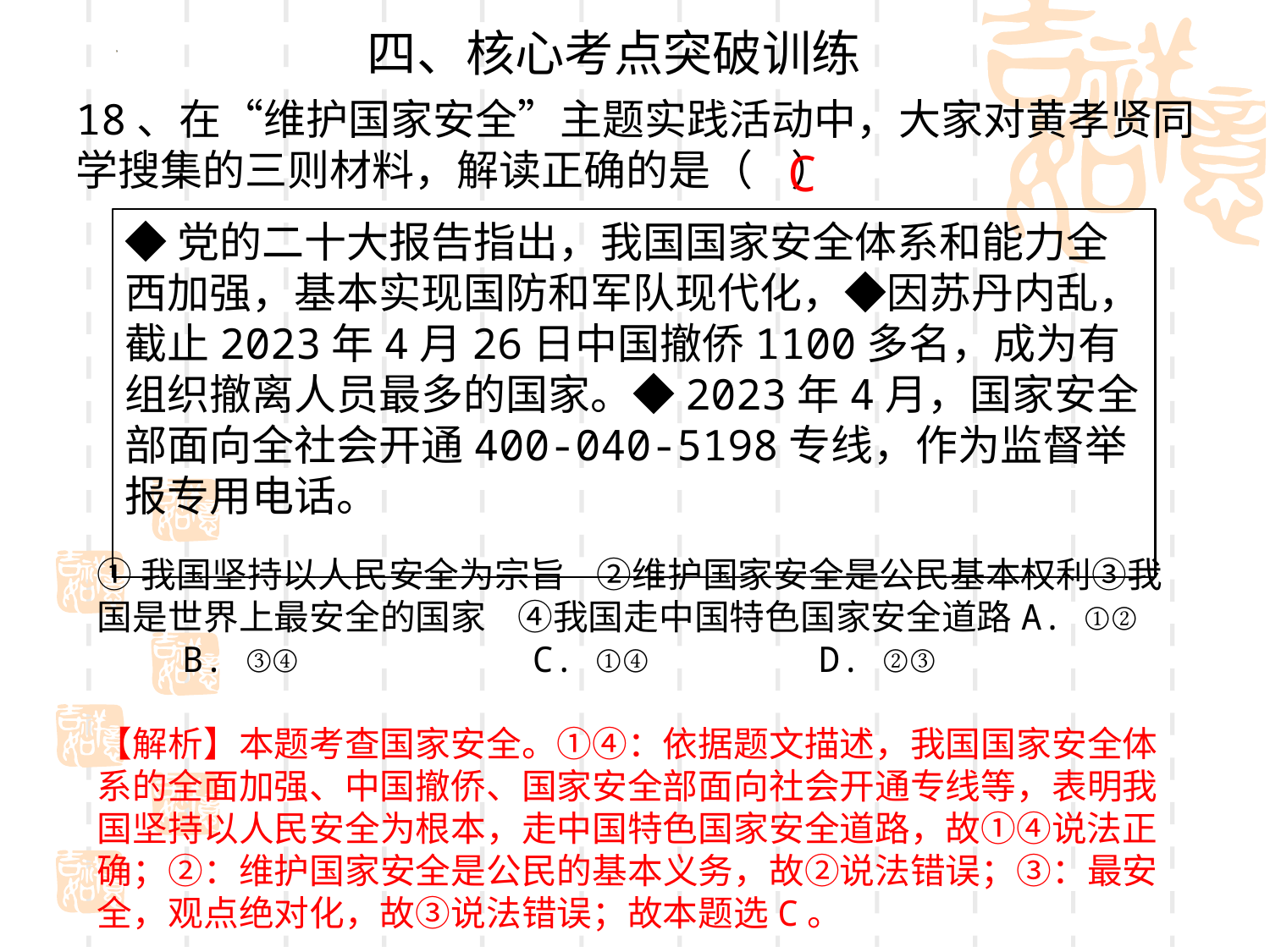

四、核心考点突破训练
18、在“维护国家安全”主题实践活动中，大家对黄孝贤同学搜集的三则材料，解读正确的是（    ）
C
◆党的二十大报告指出，我国国家安全体系和能力全西加强，基本实现国防和军队现代化，◆因苏丹内乱，截止2023年4月26日中国撤侨1100多名，成为有组织撤离人员最多的国家。◆2023年4月，国家安全部面向全社会开通400-040-5198专线，作为监督举报专用电话。

①我国坚持以人民安全为宗旨    ②维护国家安全是公民基本权利③我国是世界上最安全的国家    ④我国走中国特色国家安全道路A. ①②      B. ③④           C. ①④        D. ②③

【解析】本题考查国家安全。①④：依据题文描述，我国国家安全体系的全面加强、中国撤侨、国家安全部面向社会开通专线等，表明我国坚持以人民安全为根本，走中国特色国家安全道路，故①④说法正确；②：维护国家安全是公民的基本义务，故②说法错误；③：最安全，观点绝对化，故③说法错误；故本题选C。